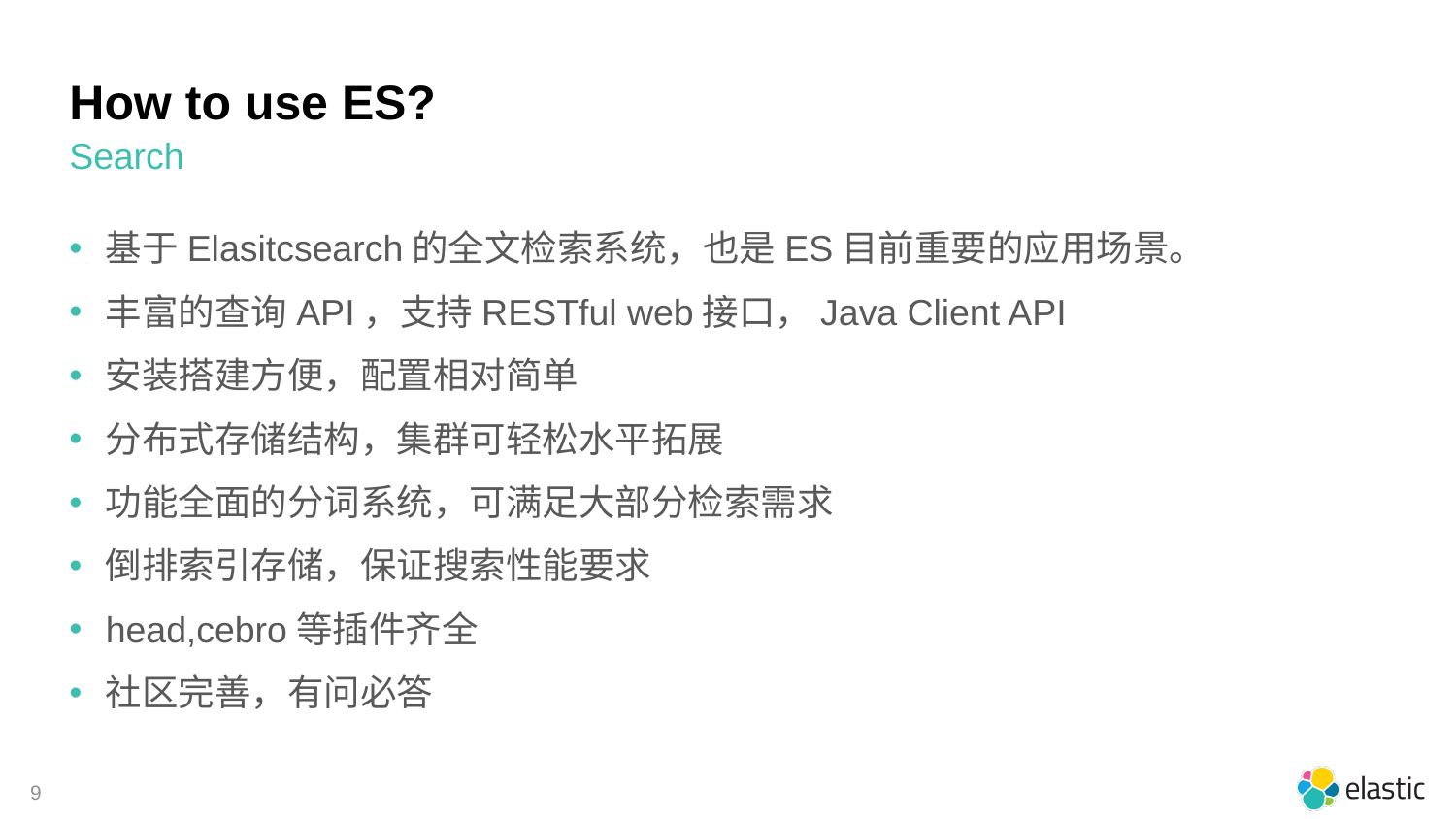

# How to use ES?
Search

基于Elasitcsearch的全文检索系统，也是ES目前重要的应用场景。
丰富的查询API，支持RESTful web接口，Java Client API
安装搭建方便，配置相对简单
分布式存储结构，集群可轻松水平拓展
功能全面的分词系统，可满足大部分检索需求
倒排索引存储，保证搜索性能要求
head,cebro等插件齐全
社区完善，有问必答